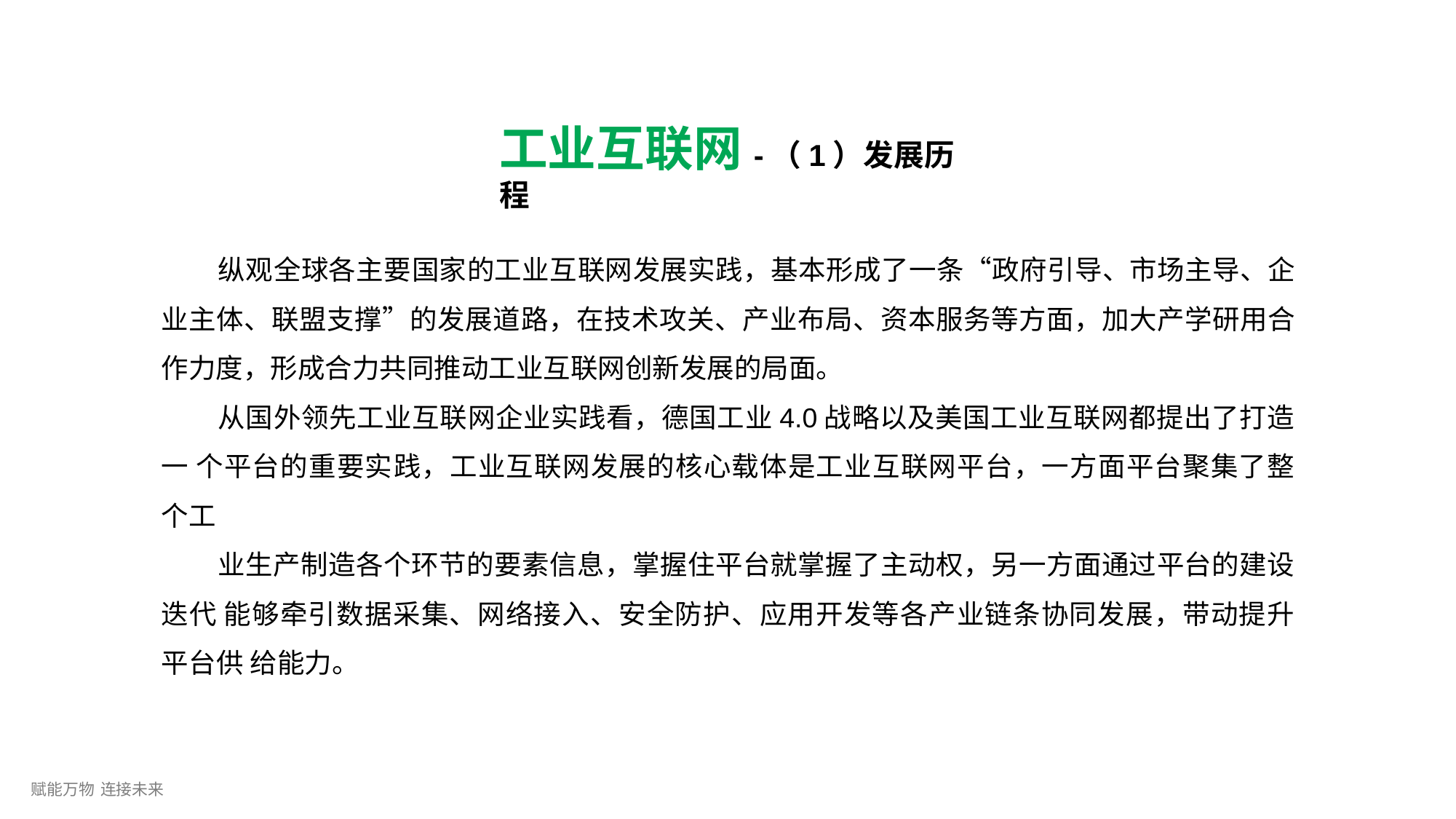

# 工业互联网-（1）发展历程
纵观全球各主要国家的工业互联网发展实践，基本形成了一条“政府引导、市场主导、企 业主体、联盟支撑”的发展道路，在技术攻关、产业布局、资本服务等方面，加大产学研用合 作力度，形成合力共同推动工业互联网创新发展的局面。
从国外领先工业互联网企业实践看，德国工业4.0战略以及美国工业互联网都提出了打造一 个平台的重要实践，工业互联网发展的核心载体是工业互联网平台，一方面平台聚集了整个工
业生产制造各个环节的要素信息，掌握住平台就掌握了主动权，另一方面通过平台的建设迭代 能够牵引数据采集、网络接入、安全防护、应用开发等各产业链条协同发展，带动提升平台供 给能力。
赋能万物 连接未来